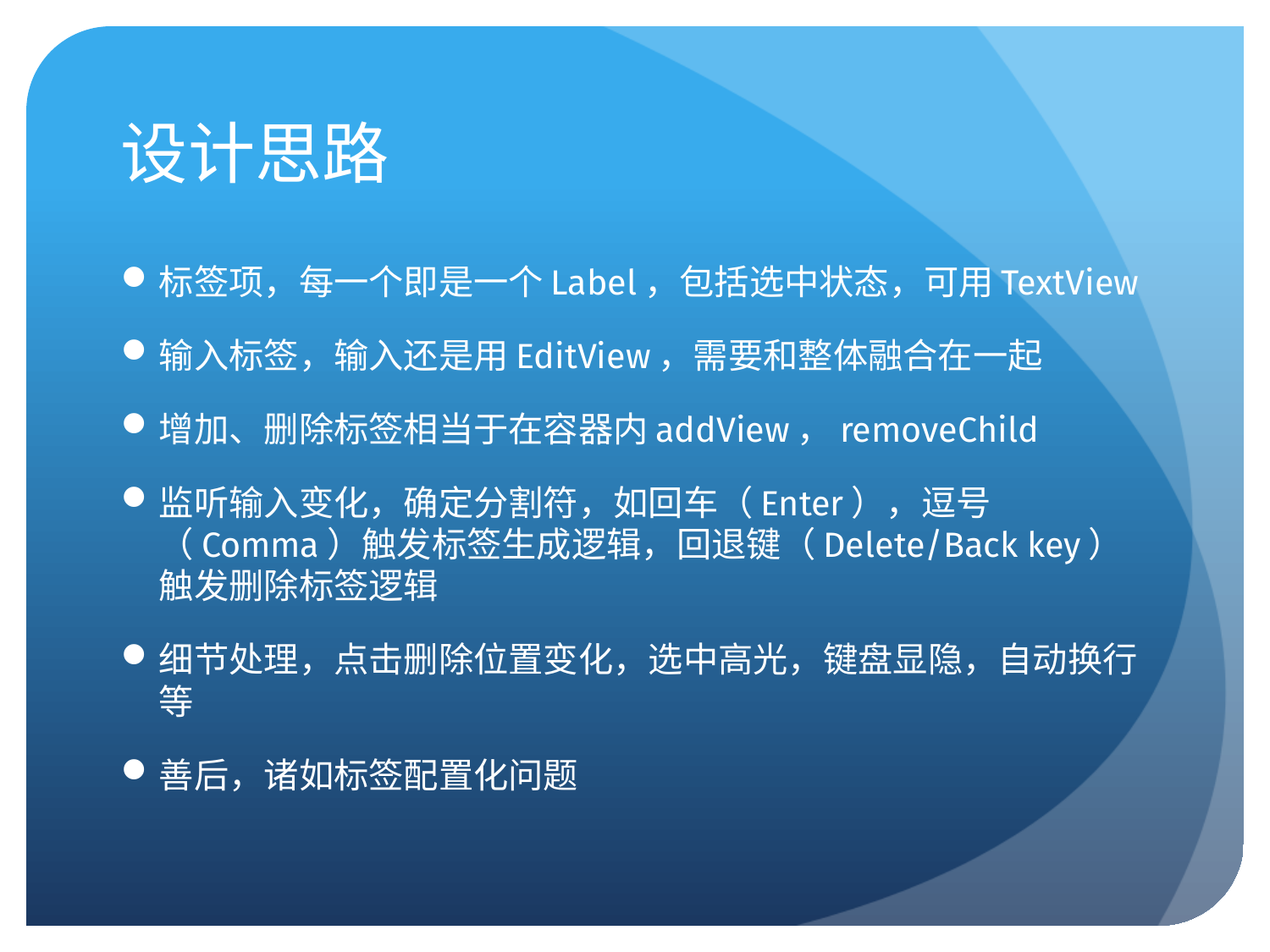

# 设计思路
标签项，每一个即是一个Label，包括选中状态，可用TextView
输入标签，输入还是用EditView，需要和整体融合在一起
增加、删除标签相当于在容器内addView，removeChild
监听输入变化，确定分割符，如回车（Enter），逗号（Comma）触发标签生成逻辑，回退键（Delete/Back key）触发删除标签逻辑
细节处理，点击删除位置变化，选中高光，键盘显隐，自动换行等
善后，诸如标签配置化问题